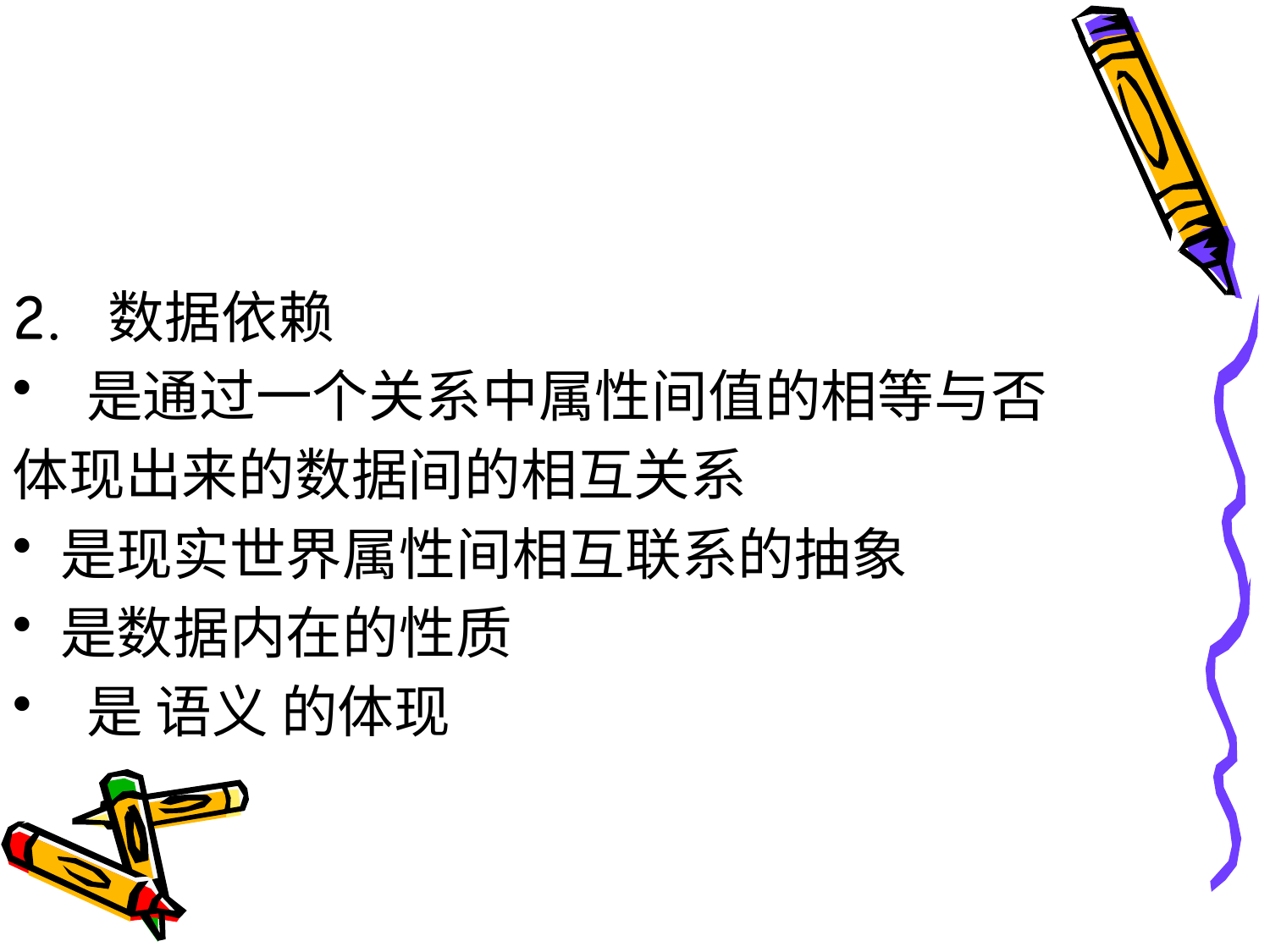

#

2.  数据依赖
 是通过一个关系中属性间值的相等与否
体现出来的数据间的相互关系
是现实世界属性间相互联系的抽象
是数据内在的性质
 是 语义 的体现